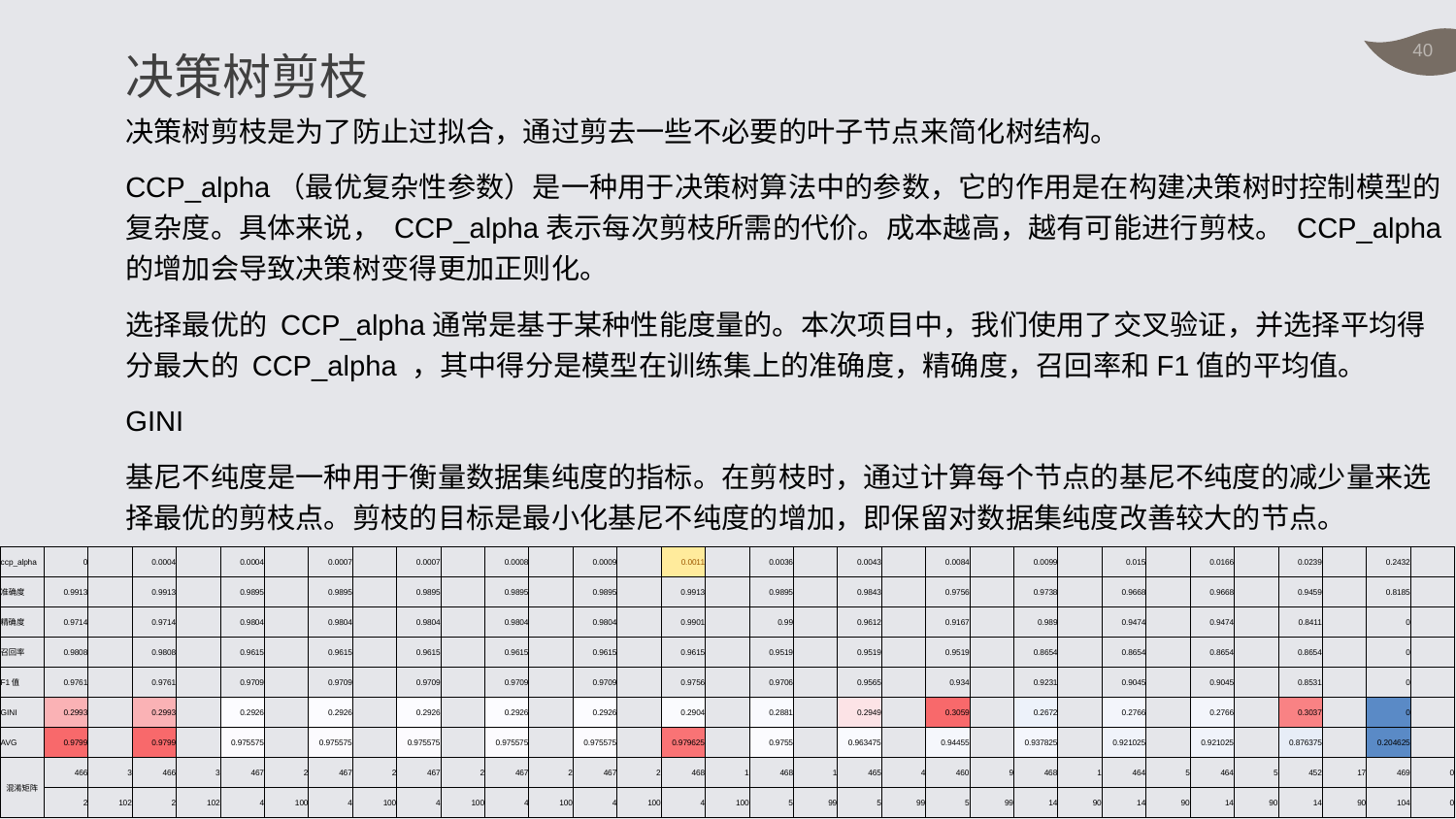

# 决策树剪枝
决策树剪枝是为了防止过拟合，通过剪去一些不必要的叶子节点来简化树结构。
CCP_alpha（最优复杂性参数）是一种用于决策树算法中的参数，它的作用是在构建决策树时控制模型的复杂度。具体来说， CCP_alpha表示每次剪枝所需的代价。成本越高，越有可能进行剪枝。 CCP_alpha的增加会导致决策树变得更加正则化。
选择最优的 CCP_alpha通常是基于某种性能度量的。本次项目中，我们使用了交叉验证，并选择平均得分最大的 CCP_alpha ，其中得分是模型在训练集上的准确度，精确度，召回率和F1值的平均值。
GINI
基尼不纯度是一种用于衡量数据集纯度的指标。在剪枝时，通过计算每个节点的基尼不纯度的减少量来选择最优的剪枝点。剪枝的目标是最小化基尼不纯度的增加，即保留对数据集纯度改善较大的节点。

| ccp\_alpha | 0 |  | 0.0004 |  | 0.0004 |  | 0.0007 |  | 0.0007 |  | 0.0008 |  | 0.0009 |  | 0.0011 |  | 0.0036 |  | 0.0043 |  | 0.0084 |  | 0.0099 |  | 0.015 |  | 0.0166 |  | 0.0239 |  | 0.2432 |  |
| --- | --- | --- | --- | --- | --- | --- | --- | --- | --- | --- | --- | --- | --- | --- | --- | --- | --- | --- | --- | --- | --- | --- | --- | --- | --- | --- | --- | --- | --- | --- | --- | --- |
| 准确度 | 0.9913 |  | 0.9913 |  | 0.9895 |  | 0.9895 |  | 0.9895 |  | 0.9895 |  | 0.9895 |  | 0.9913 |  | 0.9895 |  | 0.9843 |  | 0.9756 |  | 0.9738 |  | 0.9668 |  | 0.9668 |  | 0.9459 |  | 0.8185 |  |
| 精确度 | 0.9714 |  | 0.9714 |  | 0.9804 |  | 0.9804 |  | 0.9804 |  | 0.9804 |  | 0.9804 |  | 0.9901 |  | 0.99 |  | 0.9612 |  | 0.9167 |  | 0.989 |  | 0.9474 |  | 0.9474 |  | 0.8411 |  | 0 |  |
| 召回率 | 0.9808 |  | 0.9808 |  | 0.9615 |  | 0.9615 |  | 0.9615 |  | 0.9615 |  | 0.9615 |  | 0.9615 |  | 0.9519 |  | 0.9519 |  | 0.9519 |  | 0.8654 |  | 0.8654 |  | 0.8654 |  | 0.8654 |  | 0 |  |
| F1值 | 0.9761 |  | 0.9761 |  | 0.9709 |  | 0.9709 |  | 0.9709 |  | 0.9709 |  | 0.9709 |  | 0.9756 |  | 0.9706 |  | 0.9565 |  | 0.934 |  | 0.9231 |  | 0.9045 |  | 0.9045 |  | 0.8531 |  | 0 |  |
| GINI | 0.2993 |  | 0.2993 |  | 0.2926 |  | 0.2926 |  | 0.2926 |  | 0.2926 |  | 0.2926 |  | 0.2904 |  | 0.2881 |  | 0.2949 |  | 0.3059 |  | 0.2672 |  | 0.2766 |  | 0.2766 |  | 0.3037 |  | 0 |  |
| AVG | 0.9799 |  | 0.9799 |  | 0.975575 |  | 0.975575 |  | 0.975575 |  | 0.975575 |  | 0.975575 |  | 0.979625 |  | 0.9755 |  | 0.963475 |  | 0.94455 |  | 0.937825 |  | 0.921025 |  | 0.921025 |  | 0.876375 |  | 0.204625 |  |
| 混淆矩阵 | 466 | 3 | 466 | 3 | 467 | 2 | 467 | 2 | 467 | 2 | 467 | 2 | 467 | 2 | 468 | 1 | 468 | 1 | 465 | 4 | 460 | 9 | 468 | 1 | 464 | 5 | 464 | 5 | 452 | 17 | 469 | 0 |
|  | 2 | 102 | 2 | 102 | 4 | 100 | 4 | 100 | 4 | 100 | 4 | 100 | 4 | 100 | 4 | 100 | 5 | 99 | 5 | 99 | 5 | 99 | 14 | 90 | 14 | 90 | 14 | 90 | 14 | 90 | 104 | 0 |